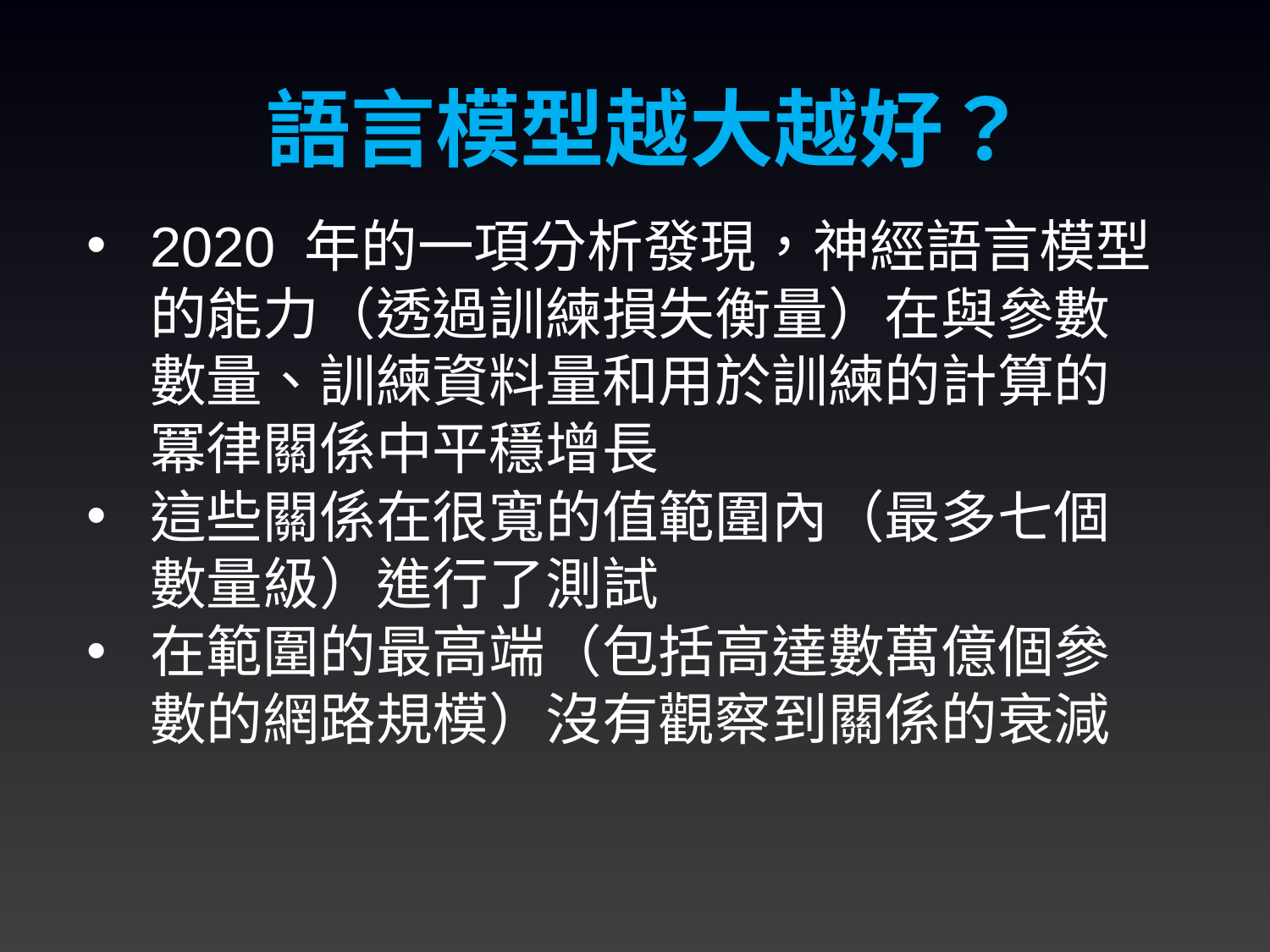

語言模型越大越好？
2020 年的一項分析發現，神經語言模型的能力（透過訓練損失衡量）在與參數數量、訓練資料量和用於訓練的計算的冪律關係中平穩增長
這些關係在很寬的值範圍內（最多七個數量級）進行了測試
在範圍的最高端（包括高達數萬億個參數的網路規模）沒有觀察到關係的衰減
3/8/2024
17